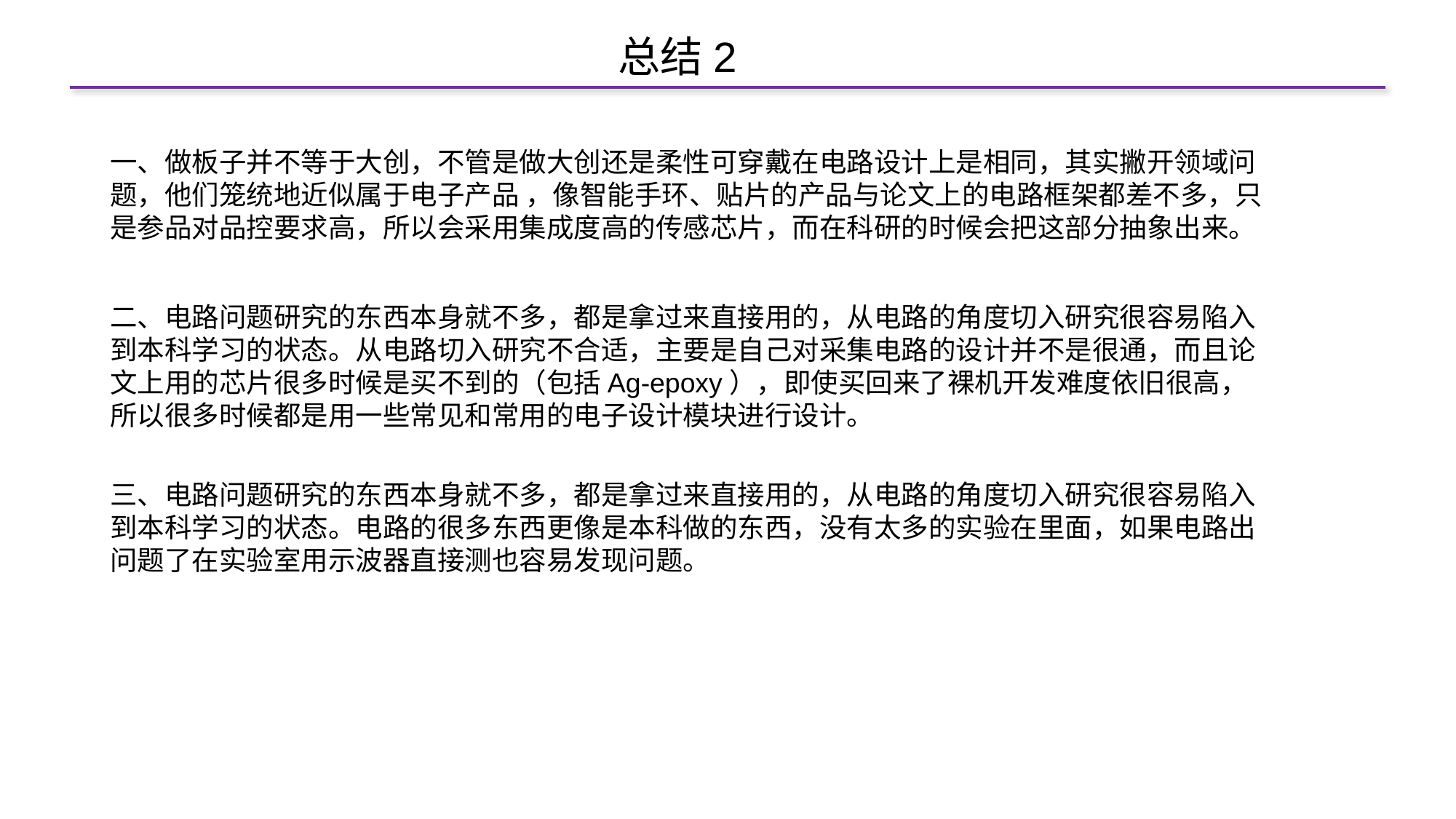

总结2
一、做板子并不等于大创，不管是做大创还是柔性可穿戴在电路设计上是相同，其实撇开领域问题，他们笼统地近似属于电子产品 ，像智能手环、贴片的产品与论文上的电路框架都差不多，只是参品对品控要求高，所以会采用集成度高的传感芯片，而在科研的时候会把这部分抽象出来。
二、电路问题研究的东西本身就不多，都是拿过来直接用的，从电路的角度切入研究很容易陷入到本科学习的状态。从电路切入研究不合适，主要是自己对采集电路的设计并不是很通，而且论文上用的芯片很多时候是买不到的（包括Ag-epoxy），即使买回来了裸机开发难度依旧很高，所以很多时候都是用一些常见和常用的电子设计模块进行设计。
三、电路问题研究的东西本身就不多，都是拿过来直接用的，从电路的角度切入研究很容易陷入到本科学习的状态。电路的很多东西更像是本科做的东西，没有太多的实验在里面，如果电路出问题了在实验室用示波器直接测也容易发现问题。